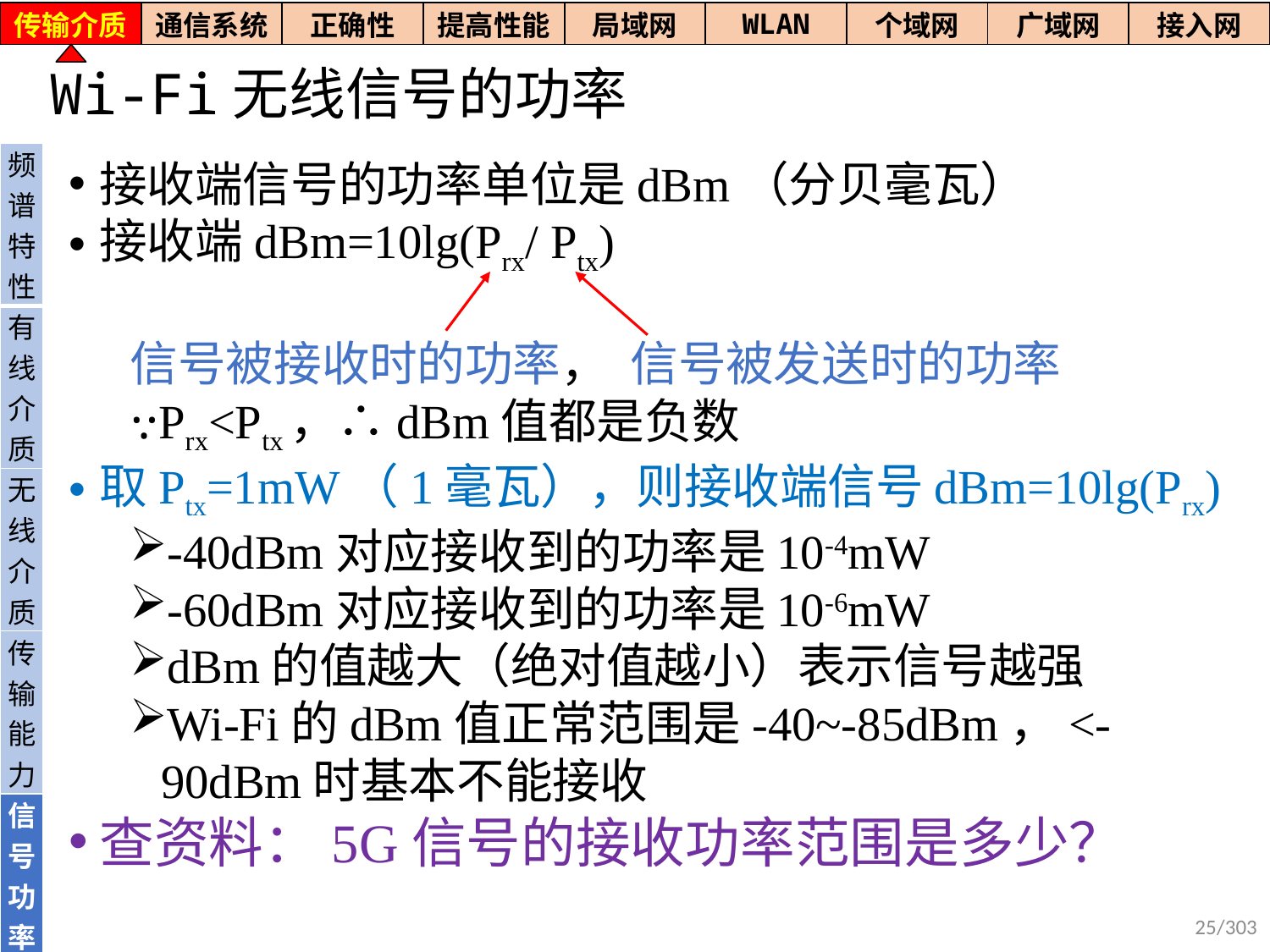

| 传输介质 | 通信系统 | 正确性 | 提高性能 | 局域网 | WLAN | 个域网 | 广域网 | 接入网 |
| --- | --- | --- | --- | --- | --- | --- | --- | --- |

# Wi-Fi无线信号的功率
| 频谱特性 |
| --- |
| 有线介质 |
| 无线介质 |
| 传输能力 |
| 信号功率 |
接收端信号的功率单位是dBm（分贝毫瓦）
接收端dBm=10lg(Prx/ Ptx)

信号被接收时的功率，  信号被发送时的功率
⸪Prx<Ptx，∴dBm值都是负数
取Ptx=1mW（1毫瓦），则接收端信号dBm=10lg(Prx)
-40dBm对应接收到的功率是10-4mW
-60dBm对应接收到的功率是10-6mW
dBm的值越大（绝对值越小）表示信号越强
Wi-Fi的dBm值正常范围是-40~-85dBm，<-90dBm时基本不能接收
查资料：5G信号的接收功率范围是多少？

25/303